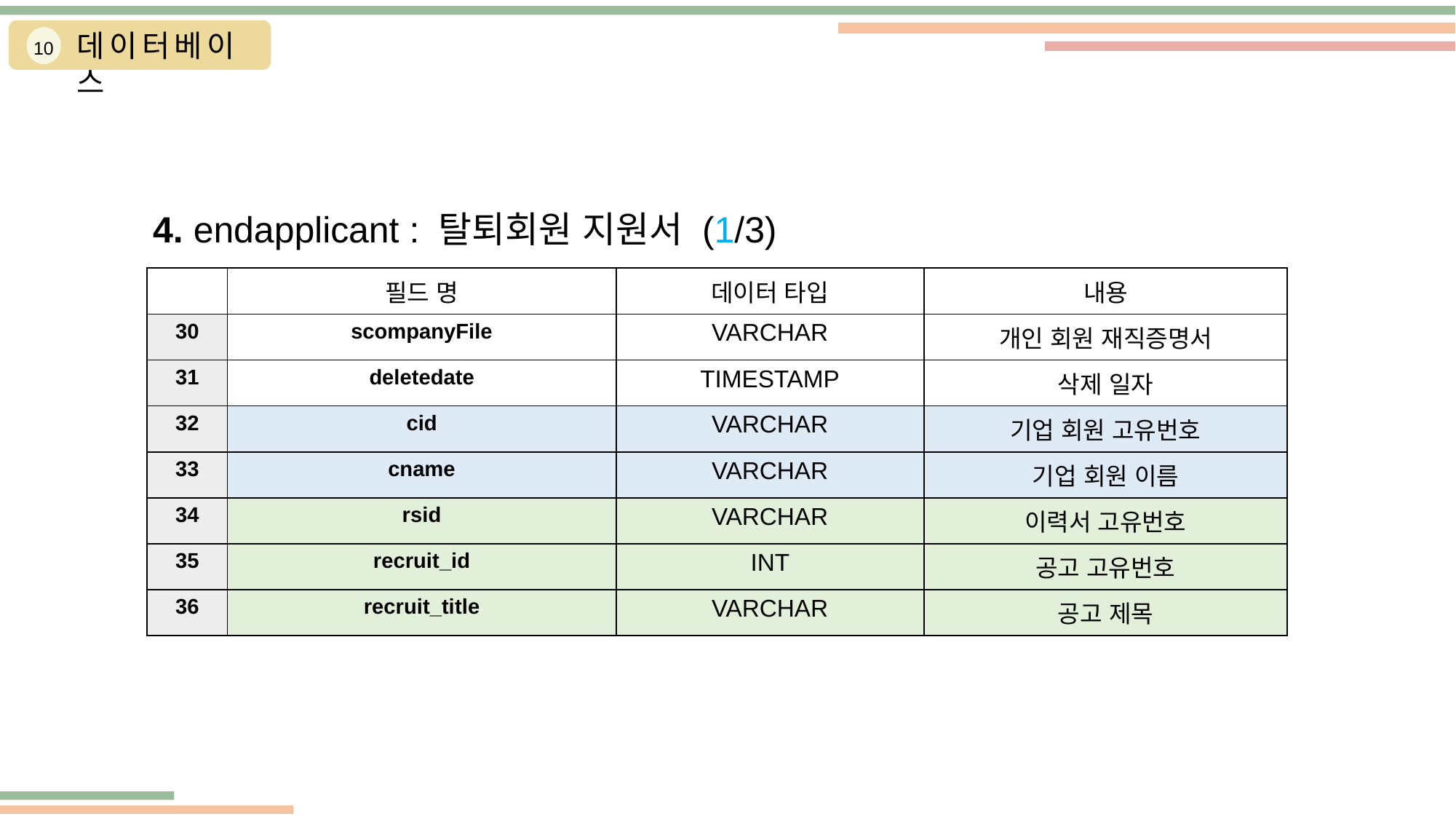

데이터베이스

10

4. endapplicant : 탈퇴회원 지원서 (1/3)
|  | 필드 명 | 데이터 타입 | 내용 |
| --- | --- | --- | --- |
| 30 | scompanyFile | VARCHAR | 개인 회원 재직증명서 |
| 31 | deletedate | TIMESTAMP | 삭제 일자 |
| 32 | cid | VARCHAR | 기업 회원 고유번호 |
| 33 | cname | VARCHAR | 기업 회원 이름 |
| 34 | rsid | VARCHAR | 이력서 고유번호 |
| 35 | recruit\_id | INT | 공고 고유번호 |
| 36 | recruit\_title | VARCHAR | 공고 제목 |